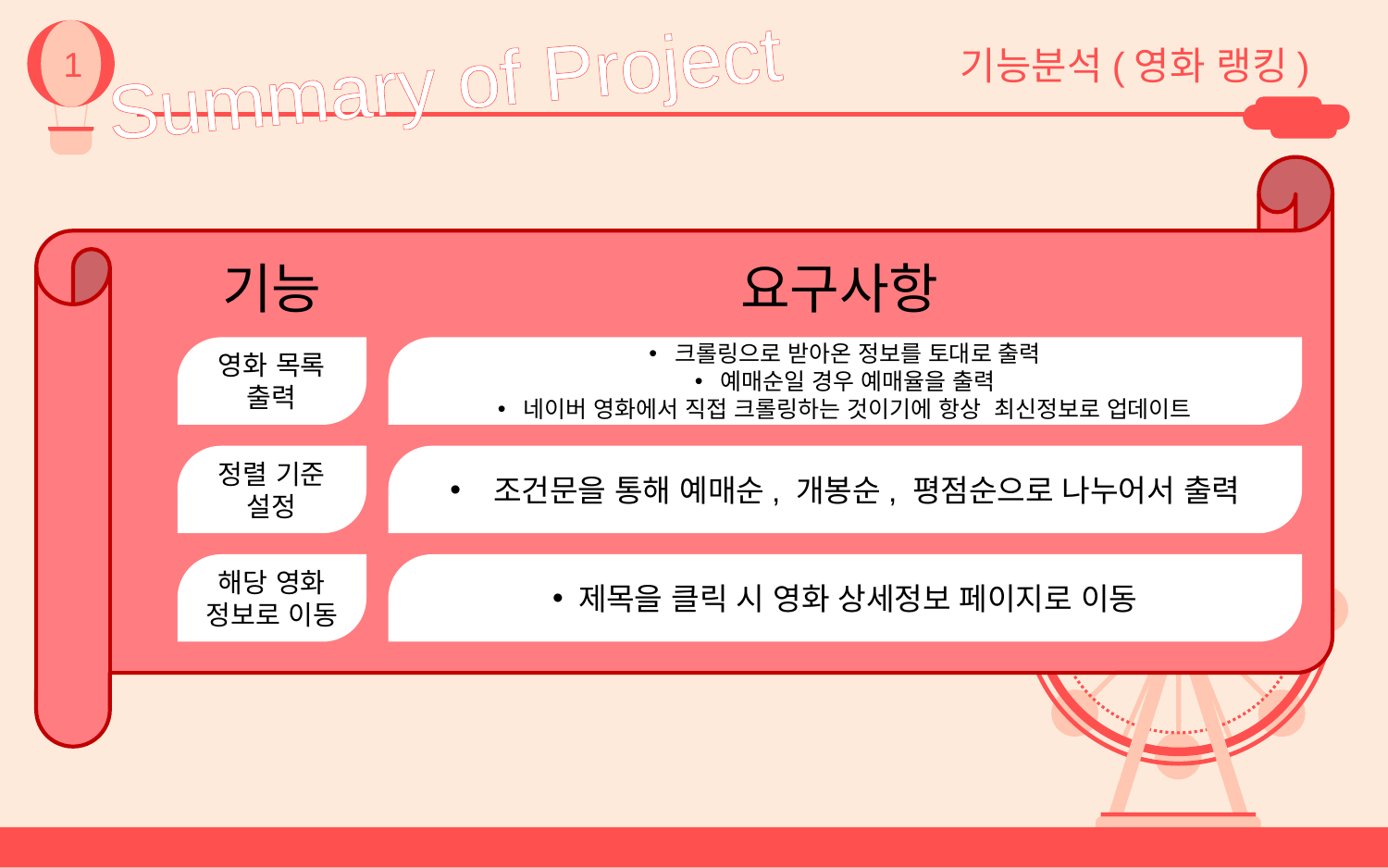

1

Summary of Project
기능분석(영화 랭킹)

기능
요구사항
영화 목록 출력
크롤링으로 받아온 정보를 토대로 출력
예매순일 경우 예매율을 출력
네이버 영화에서 직접 크롤링하는 것이기에 항상  최신정보로 업데이트
정렬 기준 설정
조건문을 통해 예매순, 개봉순, 평점순으로 나누어서 출력
해당 영화 정보로 이동
제목을 클릭 시 영화 상세정보 페이지로 이동